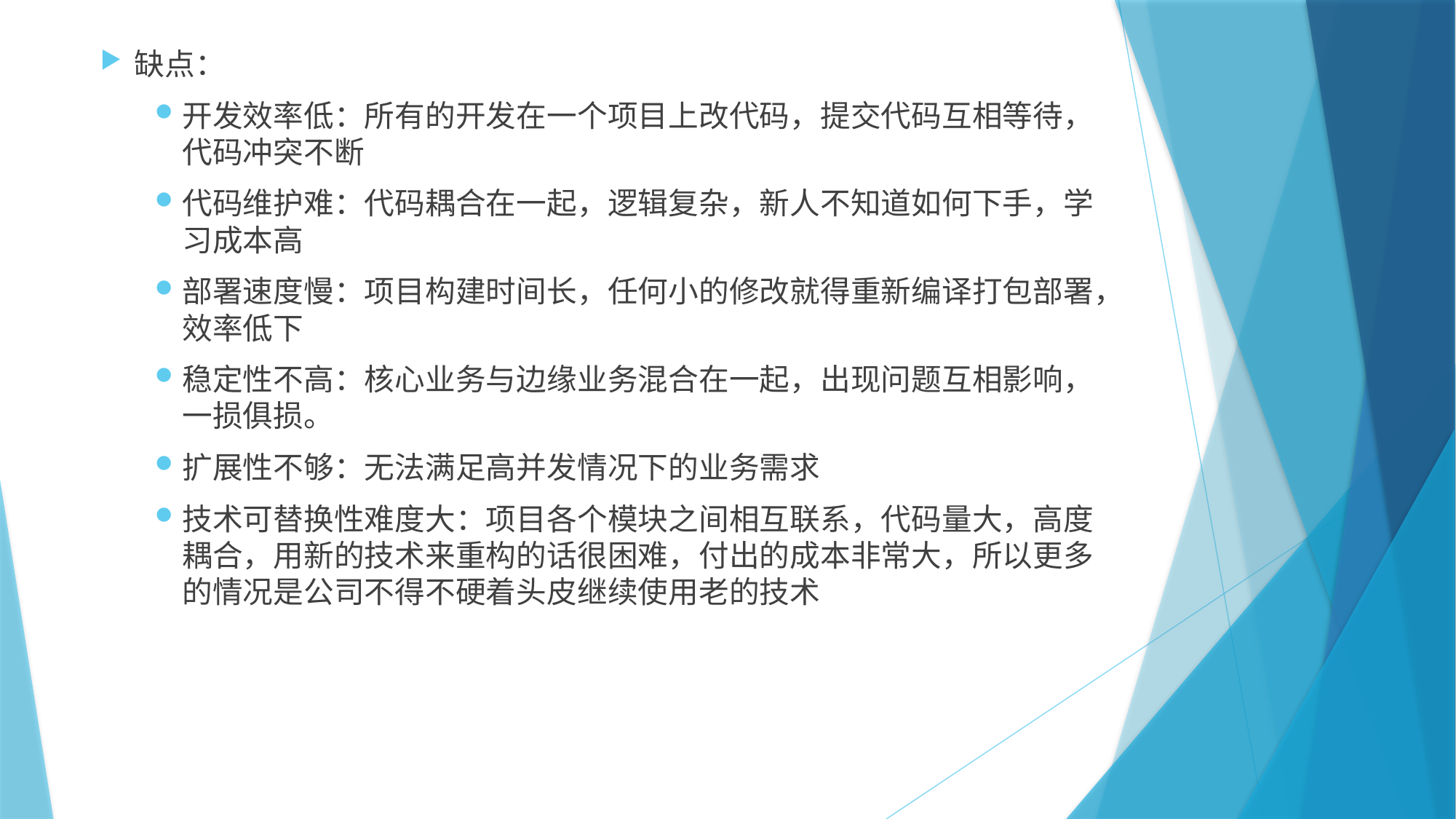

缺点：
开发效率低：所有的开发在一个项目上改代码，提交代码互相等待，代码冲突不断
代码维护难：代码耦合在一起，逻辑复杂，新人不知道如何下手，学习成本高
部署速度慢：项目构建时间长，任何小的修改就得重新编译打包部署，效率低下
稳定性不高：核心业务与边缘业务混合在一起，出现问题互相影响，一损俱损。
扩展性不够：无法满足高并发情况下的业务需求
技术可替换性难度大：项目各个模块之间相互联系，代码量大，高度耦合，用新的技术来重构的话很困难，付出的成本非常大，所以更多的情况是公司不得不硬着头皮继续使用老的技术